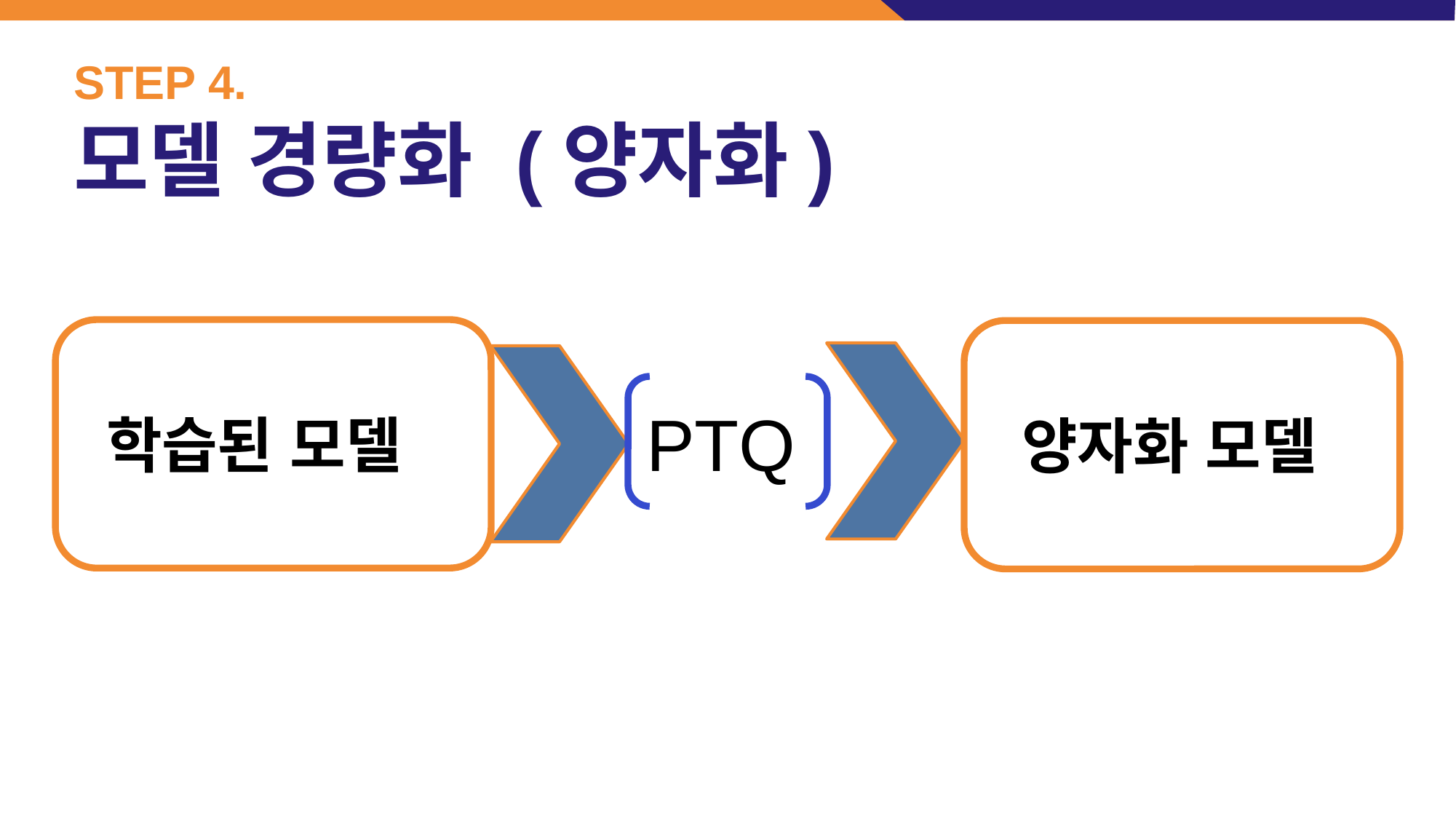

# STEP 4. 모델 경량화 (양자화)

학습된 모델

양자화 모델

PTQ